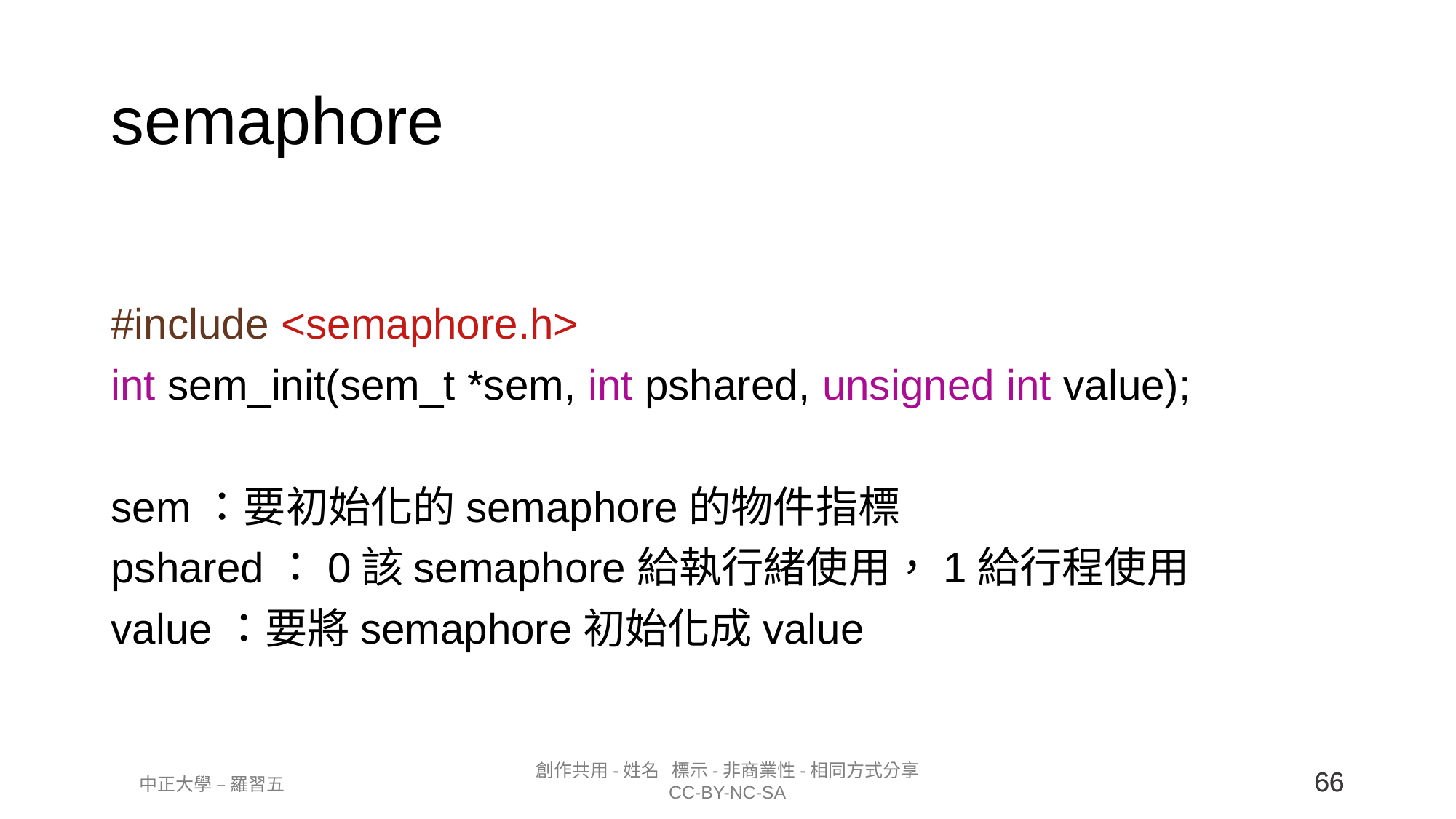

# semaphore
#include <semaphore.h>
int sem_init(sem_t *sem, int pshared, unsigned int value);

sem：要初始化的semaphore的物件指標
pshared：0該semaphore給執行緒使用，1給行程使用
value：要將semaphore初始化成value